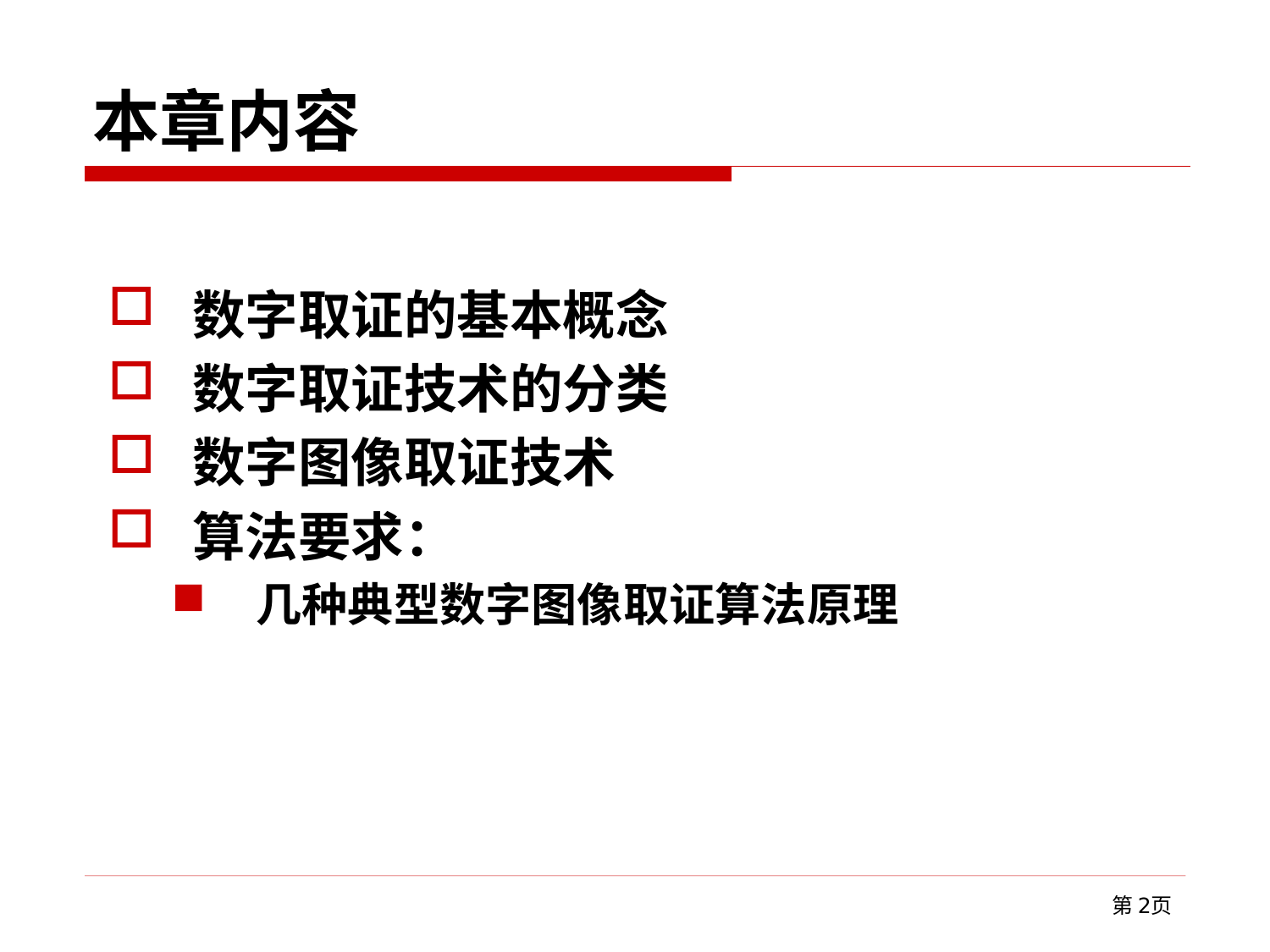

# 本章内容
数字取证的基本概念
数字取证技术的分类
数字图像取证技术
算法要求：
几种典型数字图像取证算法原理
2